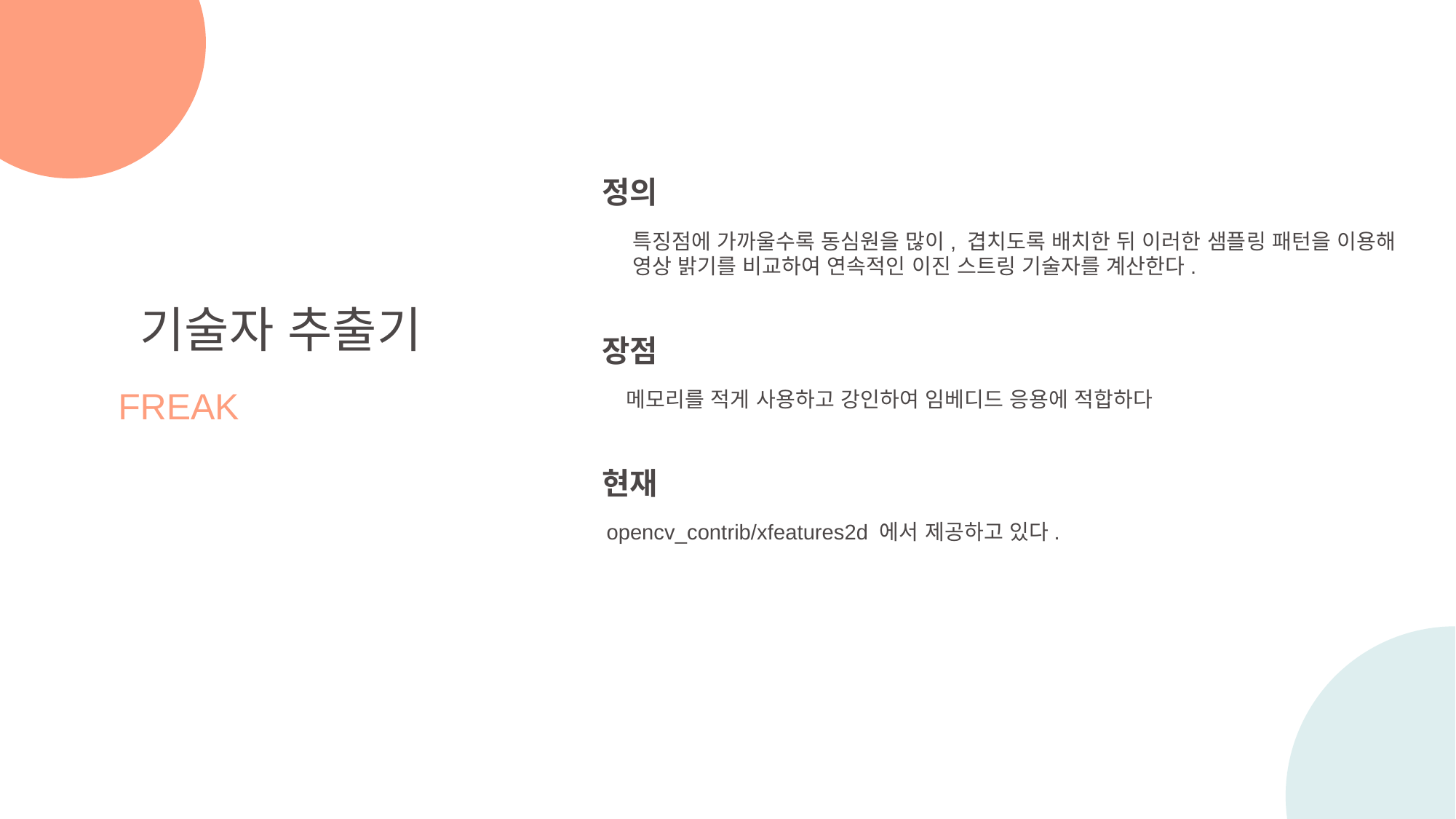

정의
특징점에 가까울수록 동심원을 많이, 겹치도록 배치한 뒤 이러한 샘플링 패턴을 이용해
영상 밝기를 비교하여 연속적인 이진 스트링 기술자를 계산한다.
기술자 추출기
FREAK
장점
메모리를 적게 사용하고 강인하여 임베디드 응용에 적합하다
현재
opencv_contrib/xfeatures2d 에서 제공하고 있다.